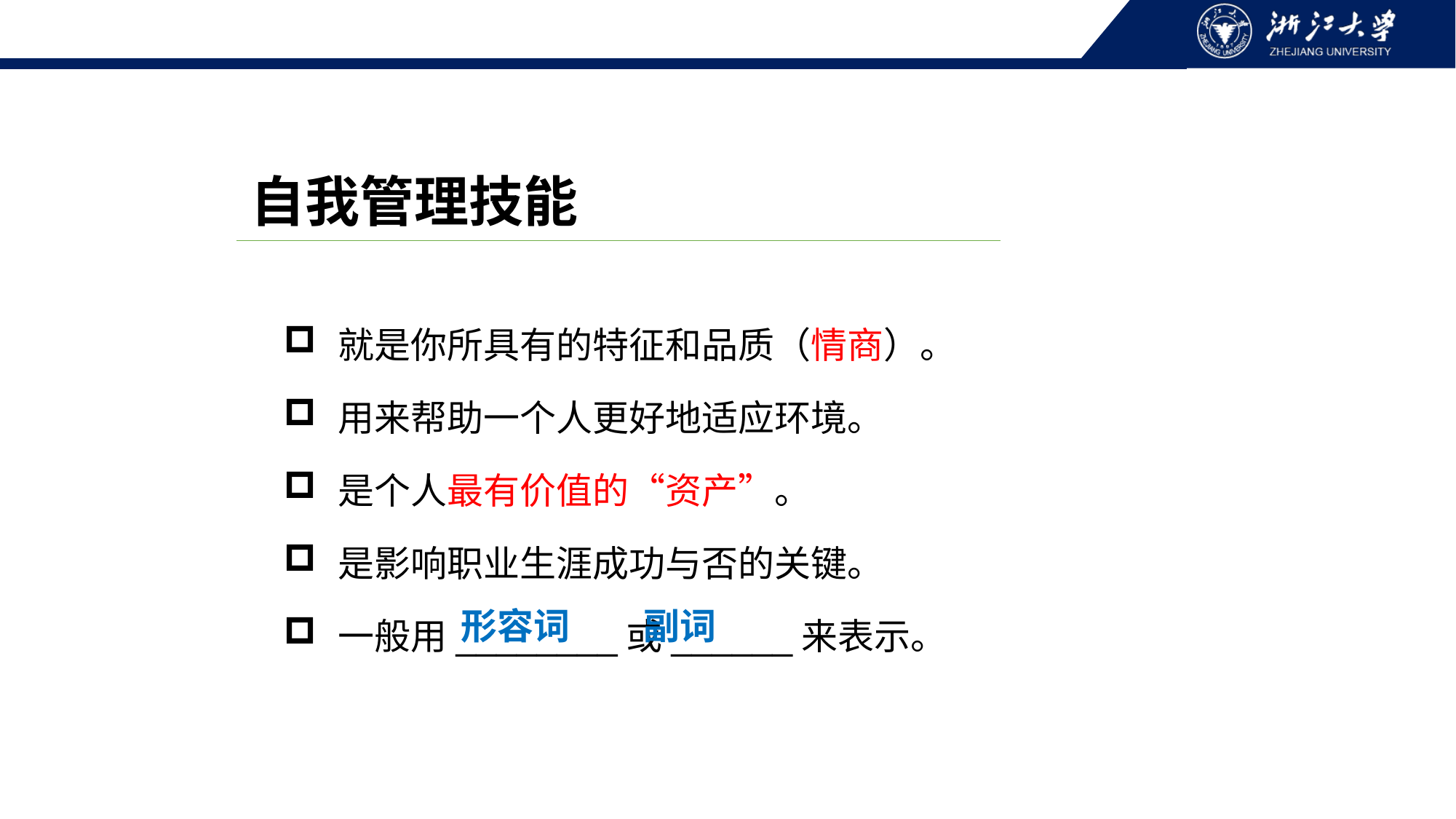

自我管理技能

就是你所具有的特征和品质（情商）。
用来帮助一个人更好地适应环境。
是个人最有价值的“资产”。
是影响职业生涯成功与否的关键。
一般用________或______来表示。

副词
形容词